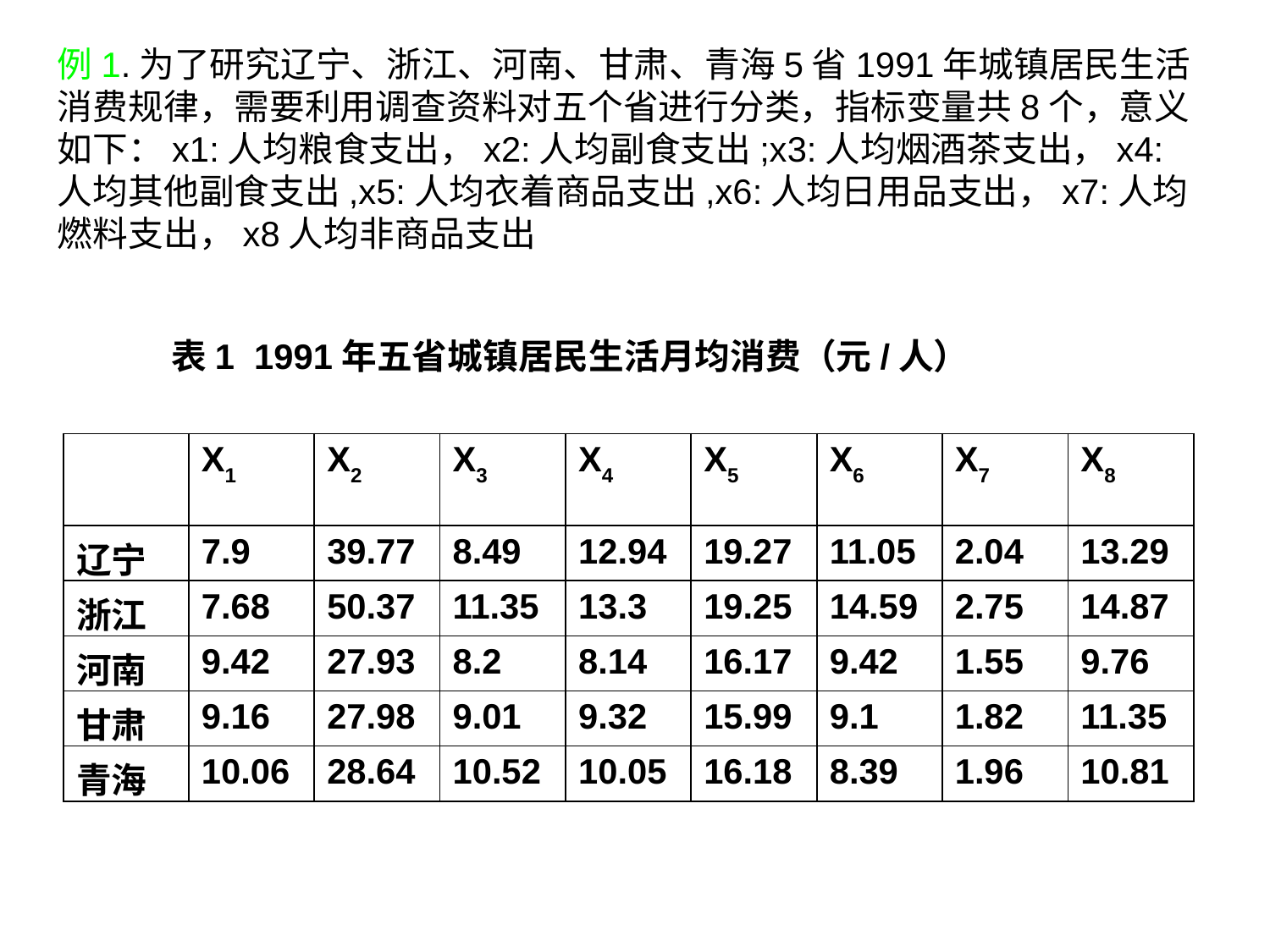

例1.为了研究辽宁、浙江、河南、甘肃、青海5省1991年城镇居民生活消费规律，需要利用调查资料对五个省进行分类，指标变量共8个，意义如下：x1:人均粮食支出，x2:人均副食支出;x3:人均烟酒茶支出，x4:人均其他副食支出,x5:人均衣着商品支出,x6:人均日用品支出，x7:人均燃料支出，x8人均非商品支出
表1  1991年五省城镇居民生活月均消费（元/人）
|  | X1 | X2 | X3 | X4 | X5 | X6 | X7 | X8 |
| --- | --- | --- | --- | --- | --- | --- | --- | --- |
| 辽宁 | 7.9 | 39.77 | 8.49 | 12.94 | 19.27 | 11.05 | 2.04 | 13.29 |
| 浙江 | 7.68 | 50.37 | 11.35 | 13.3 | 19.25 | 14.59 | 2.75 | 14.87 |
| 河南 | 9.42 | 27.93 | 8.2 | 8.14 | 16.17 | 9.42 | 1.55 | 9.76 |
| 甘肃 | 9.16 | 27.98 | 9.01 | 9.32 | 15.99 | 9.1 | 1.82 | 11.35 |
| 青海 | 10.06 | 28.64 | 10.52 | 10.05 | 16.18 | 8.39 | 1.96 | 10.81 |